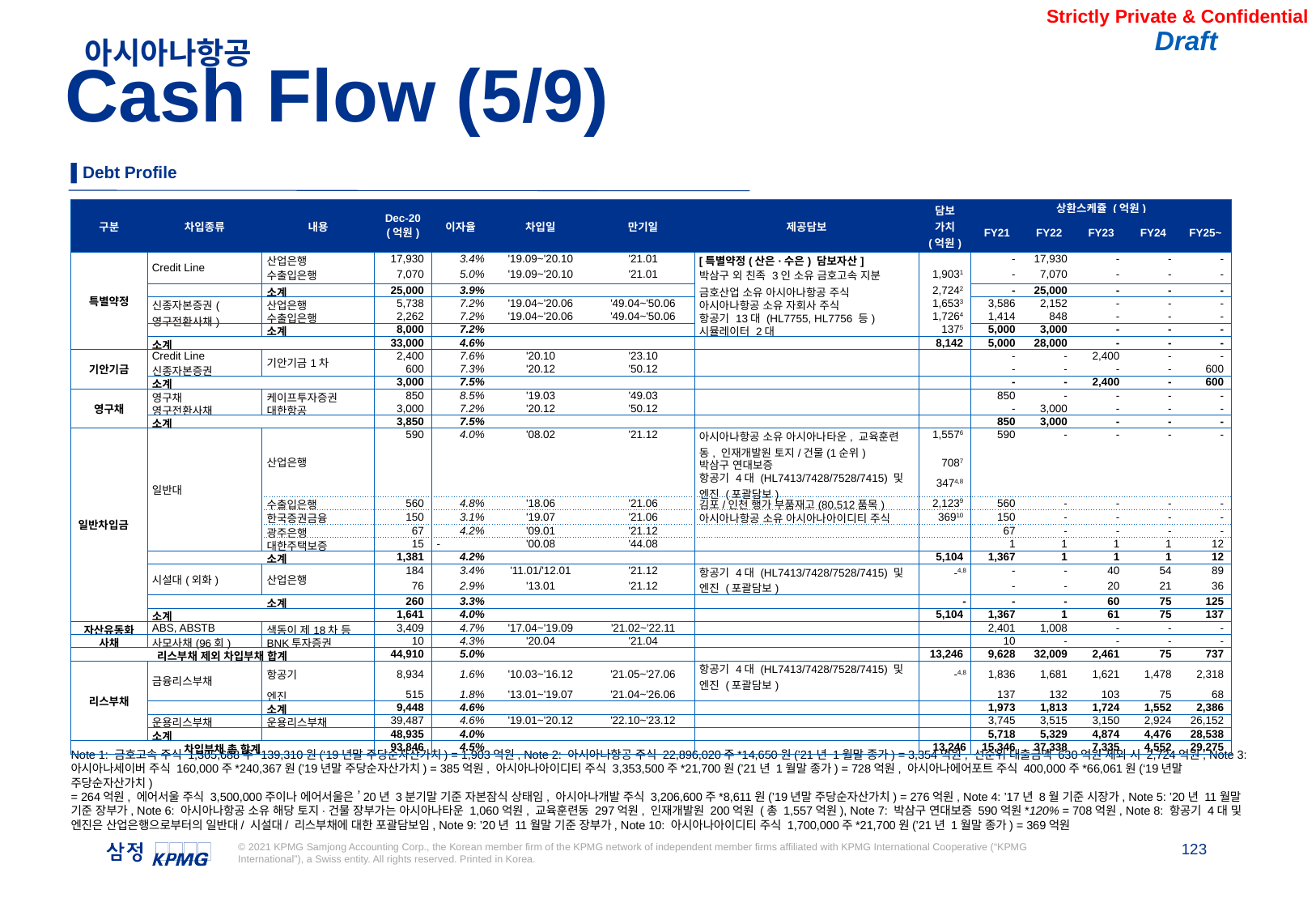

아시아나항공
Cash Flow (5/9)
▌Debt Profile

| 구분 | 차입종류 | 내용 | Dec-20 (억원) | 이자율 | 차입일 | 만기일 | 제공담보 | 담보 가치 (억원) | 상환스케쥴 (억원) |  |  |  |  |
| --- | --- | --- | --- | --- | --- | --- | --- | --- | --- | --- | --- | --- | --- |
|  |  |  |  |  |  |  |  |  | FY21 | FY22 | FY23 | FY24 | FY25~ |
| 특별약정 | Credit Line | 산업은행 | 17,930 | 3.4% | '19.09~'20.10 | '21.01 | [특별약정(산은·수은) 담보자산] |  | - | 17,930 | - | - | - |
|  |  | 수출입은행 | 7,070 | 5.0% | '19.09~'20.10 | '21.01 | 박삼구 외 친족 3인 소유 금호고속 지분 | 1,9031 | - | 7,070 | - | - | - |
|  |  | 소계 | 25,000 | 3.9% |  |  | 금호산업 소유 아시아나항공 주식 | 2,7242 | - | 25,000 | - | - | - |
|  | 신종자본증권(영구전환사채) | 산업은행 | 5,738 | 7.2% | '19.04~'20.06 | '49.04~'50.06 | 아시아나항공 소유 자회사 주식 | 1,6533 | 3,586 | 2,152 | - | - | - |
|  |  | 수출입은행 | 2,262 | 7.2% | '19.04~'20.06 | '49.04~'50.06 | 항공기 13대 (HL7755, HL7756 등) | 1,7264 | 1,414 | 848 | - | - | - |
|  |  | 소계 | 8,000 | 7.2% |  |  | 시뮬레이터 2대 | 1375 | 5,000 | 3,000 | - | - | - |
|  | 소계 |  | 33,000 | 4.6% |  |  |  | 8,142 | 5,000 | 28,000 | - | - | - |
| 기안기금 | Credit Line | 기안기금1차 | 2,400 | 7.6% | '20.10 | '23.10 |  |  | - | - | 2,400 | - | - |
|  | 신종자본증권 |  | 600 | 7.3% | '20.12 | '50.12 |  |  | - | - | - | - | 600 |
|  | 소계 |  | 3,000 | 7.5% |  |  |  |  | - | - | 2,400 | - | 600 |
| 영구채 | 영구채 | 케이프투자증권 | 850 | 8.5% | '19.03 | '49.03 |  |  | 850 | - | - | - | - |
|  | 영구전환사채 | 대한항공 | 3,000 | 7.2% | '20.12 | '50.12 |  |  | - | 3,000 | - | - | - |
|  | 소계 |  | 3,850 | 7.5% |  |  |  |  | 850 | 3,000 | - | - | - |
| 일반차입금 | 일반대 | 산업은행 | 590 | 4.0% | '08.02 | '21.12 | 아시아나항공 소유 아시아나타운, 교육훈련동, 인재개발원 토지/건물(1순위) | 1,5576 | 590 | - | - | - | - |
|  |  |  |  |  |  |  |  |  |  |  |  |  |  |
|  |  |  |  |  |  |  | 박삼구 연대보증 | 7087 |  |  |  |  |  |
|  |  |  |  |  |  |  | 항공기 4대 (HL7413/7428/7528/7415) 및 엔진 (포괄담보) | 3474,8 |  |  |  |  |  |
|  |  | 수출입은행 | 560 | 4.8% | '18.06 | '21.06 | 김포/인천 행가 부품재고(80,512품목) | 2,1239 | 560 | - | - | - | - |
|  |  | 한국증권금융 | 150 | 3.1% | '19.07 | '21.06 | 아시아나항공 소유 아시아나아이디티 주식 | 36910 | 150 | - | - | - | - |
|  |  | 광주은행 | 67 | 4.2% | '09.01 | '21.12 |  |  | 67 | - | - | - | - |
|  |  | 대한주택보증 | 15 | - | '00.08 | '44.08 |  |  | 1 | 1 | 1 | 1 | 12 |
|  |  | 소계 | 1,381 | 4.2% |  |  |  | 5,104 | 1,367 | 1 | 1 | 1 | 12 |
|  | 시설대(외화) | 산업은행 | 184 | 3.4% | '11.01/'12.01 | '21.12 | 항공기 4대 (HL7413/7428/7528/7415) 및 엔진 (포괄담보) | -4,8 | - | - | 40 | 54 | 89 |
|  |  |  | 76 | 2.9% | '13.01 | '21.12 |  |  | - | - | 20 | 21 | 36 |
|  |  | 소계 | 260 | 3.3% |  |  |  | - | - | - | 60 | 75 | 125 |
|  | 소계 |  | 1,641 | 4.0% |  |  |  | 5,104 | 1,367 | 1 | 61 | 75 | 137 |
| 자산유동화 | ABS, ABSTB | 색동이 제18차 등 | 3,409 | 4.7% | '17.04~'19.09 | '21.02~'22.11 |  |  | 2,401 | 1,008 | - | - | - |
| 사채 | 사모사채(96회) | BNK투자증권 | 10 | 4.3% | '20.04 | '21.04 |  |  | 10 | - | - | - | - |
| 리스부채 제외 차입부채 합계 |  |  | 44,910 | 5.0% |  |  |  | 13,246 | 9,628 | 32,009 | 2,461 | 75 | 737 |
| 리스부채 | 금융리스부채 | 항공기 | 8,934 | 1.6% | '10.03~'16.12 | '21.05~'27.06 | 항공기 4대 (HL7413/7428/7528/7415) 및 엔진 (포괄담보) | -4,8 | 1,836 | 1,681 | 1,621 | 1,478 | 2,318 |
|  |  | 엔진 | 515 | 1.8% | '13.01~'19.07 | '21.04~'26.06 |  |  | 137 | 132 | 103 | 75 | 68 |
|  |  | 소계 | 9,448 | 4.6% |  |  |  |  | 1,973 | 1,813 | 1,724 | 1,552 | 2,386 |
|  | 운용리스부채 | 운용리스부채 | 39,487 | 4.6% | '19.01~'20.12 | '22.10~'23.12 |  |  | 3,745 | 3,515 | 3,150 | 2,924 | 26,152 |
|  | 소계 |  | 48,935 | 4.0% |  |  |  |  | 5,718 | 5,329 | 4,874 | 4,476 | 28,538 |
| 차입부채 총 합계 |  |  | 93,846 | 4.5% |  |  |  | 13,246 | 15,346 | 37,338 | 7,335 | 4,552 | 29,275 |
Note 1: 금호고속 주식 1,365,688주*139,310원(‘19년말 주당순자산가치) = 1,903억원, Note 2: 아시아나항공 주식 22,896,020주*14,650원(’21년 1월말 종가) = 3,354억원, 선순위 대출금액 630억원 제외 시 2,724억원, Note 3: 아시아나세이버 주식 160,000주*240,367원(’19년말 주당순자산가치) = 385억원, 아시아나아이디티 주식 3,353,500주*21,700원(’21년 1월말 종가) = 728억원, 아시아나에어포트 주식 400,000주*66,061원(‘19년말 주당순자산가치)
= 264억원, 에어서울 주식 3,500,000주이나 에어서울은 ’20년 3분기말 기준 자본잠식 상태임, 아시아나개발 주식 3,206,600주*8,611원(’19년말 주당순자산가치) = 276억원, Note 4: ’17년 8월 기준 시장가, Note 5: ’20년 11월말 기준 장부가, Note 6: 아시아나항공 소유 해당 토지·건물 장부가는 아시아나타운 1,060억원, 교육훈련동 297억원, 인재개발원 200억원 (총 1,557억원), Note 7: 박삼구 연대보증 590억원*120% = 708억원, Note 8: 항공기 4대 및 엔진은 산업은행으로부터의 일반대/ 시설대/ 리스부채에 대한 포괄담보임, Note 9: ’20년 11월말 기준 장부가, Note 10: 아시아나아이디티 주식 1,700,000주*21,700원(’21년 1월말 종가) = 369억원